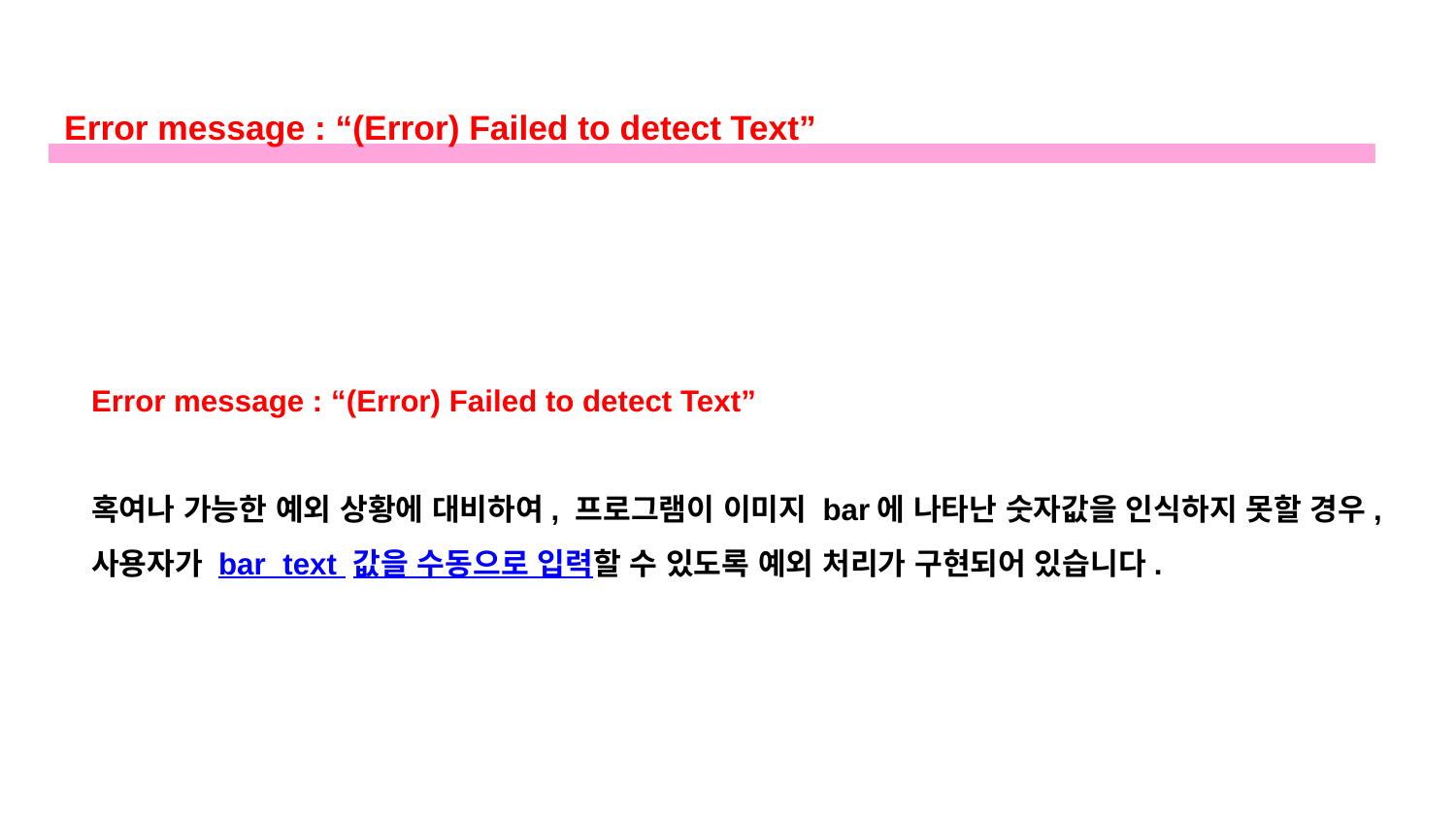

Error message : “(Error) Failed to detect Text”

Error message : “(Error) Failed to detect Text”

혹여나 가능한 예외 상황에 대비하여, 프로그램이 이미지 bar에 나타난 숫자값을 인식하지 못할 경우, 사용자가 bar_text 값을 수동으로 입력할 수 있도록 예외 처리가 구현되어 있습니다.